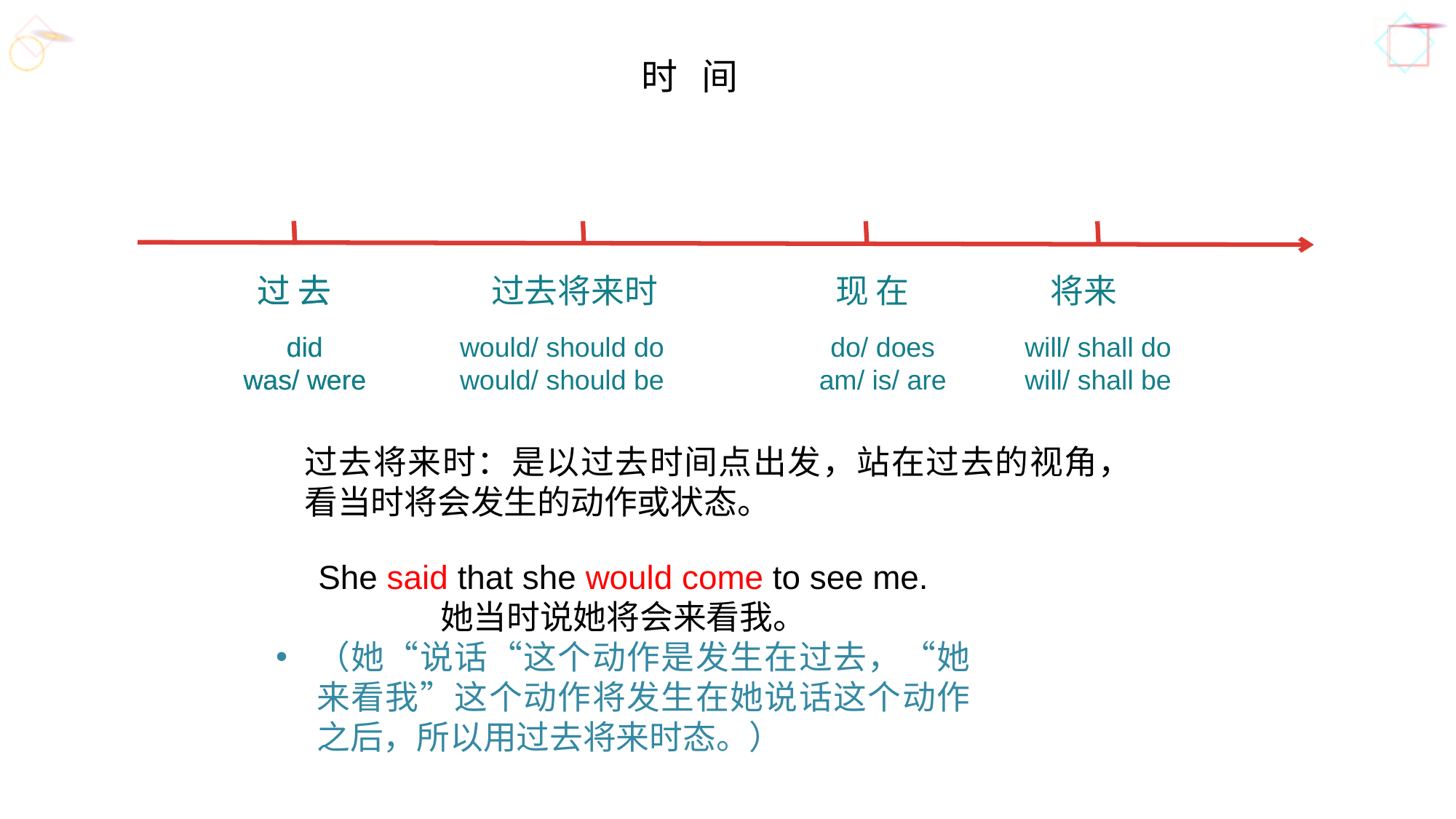

时   间
过 去
过 去
过去将来时
现 在
将来
did
was/ were
did
was/ were
would/ should do
would/ should be
do/ does
am/ is/ are
will/ shall do
will/ shall be
过去将来时：是以过去时间点出发，站在过去的视角，看当时将会发生的动作或状态。
She said that she would come to see me.
她当时说她将会来看我。
（她“说话“这个动作是发生在过去，“她来看我”这个动作将发生在她说话这个动作之后，所以用过去将来时态。）